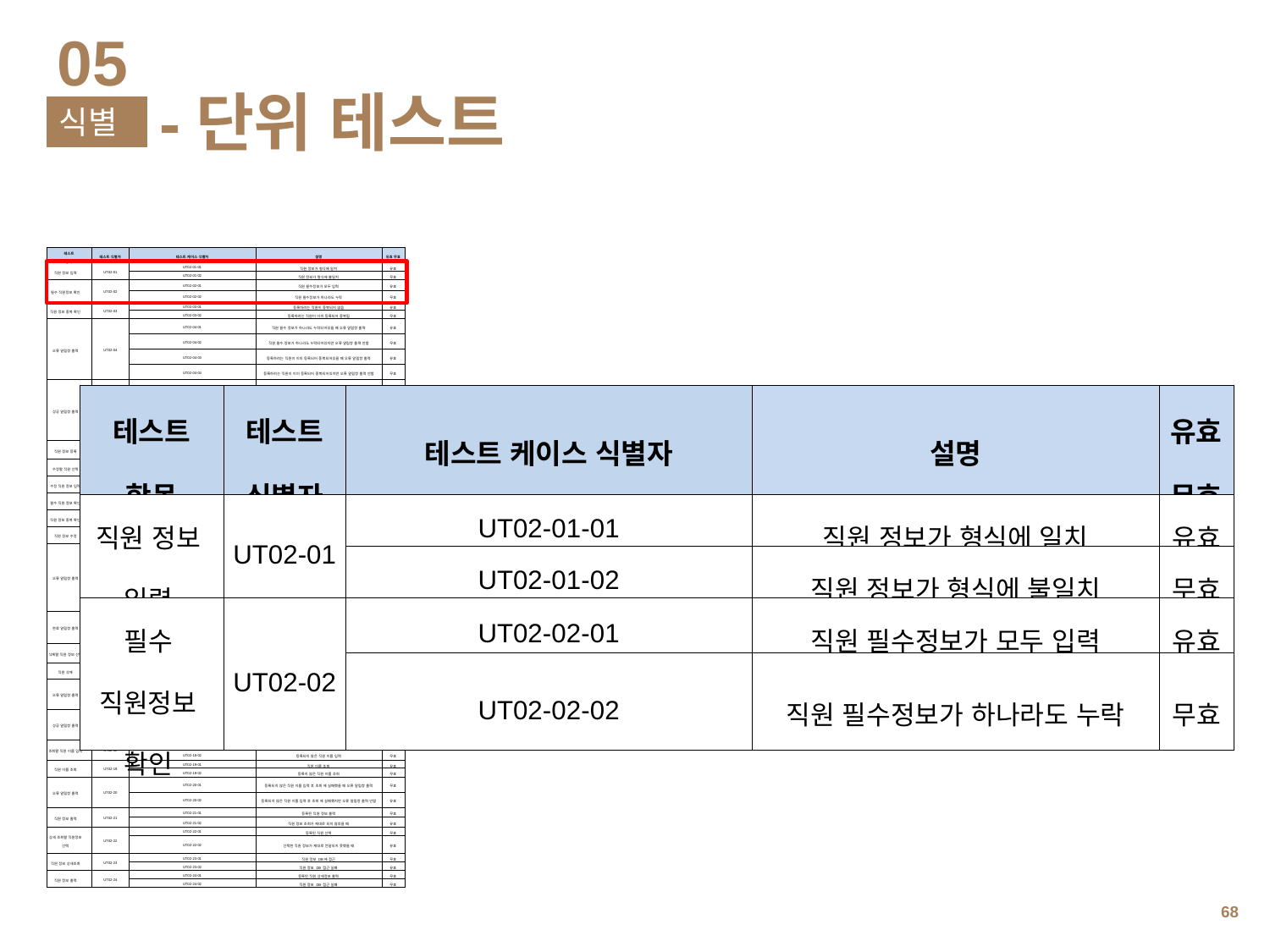

05
-단위 테스트
식별
| 테스트 항목 | 테스트 식별자 | 테스트 케이스 식별자 | 설명 | 유효 무효 |
| --- | --- | --- | --- | --- |
| 직원 정보 입력 | UT02-01 | UT02-01-01 | 직원 정보가 형식에 일치 | 유효 |
|  |  | UT02-01-02 | 직원 정보가 형식에 불일치 | 무효 |
| 필수 직원정보 확인 | UT02-02 | UT02-02-01 | 직원 필수정보가 모두 입력 | 유효 |
|  |  | UT02-02-02 | 직원 필수정보가 하나라도 누락 | 무효 |
| 직원 정보 중복 확인 | UT02-03 | UT02-03-01 | 등록하려는 직원이 중복되지 않음 | 유효 |
|  |  | UT02-03-02 | 등록하려는 직원이 이미 등록되어 중복됨 | 무효 |
| 오류 알림창 출력 | UT02-04 | UT02-04-01 | 직원 필수 정보가 하나라도 누락되어있을 때 오류 알림창 출력 | 유효 |
|  |  | UT02-04-02 | 직원 필수 정보가 하나라도 누락되어있지만 오류 알림창 출력 안함 | 무효 |
|  |  | UT02-04-03 | 등록하려는 직원이 이미 등록되어 중복되어있을 때 오류 알림창 출력 | 유효 |
|  |  | UT02-04-04 | 등록하려는 직원이 이미 등록되어 중복되어있지만 오류 알림창 출력 안함 | 무효 |
| 성공 알림창 출력 | UT02-05 | UT02-05-01 | 직원 필수 정보가 모두 입력되어있을 때 성공 알림창 출력 | 유효 |
|  |  | UT02-05-02 | 직원 필수 정보가 모두 입력되어있을 때 성공 알림창 출력 안함 | 무효 |
|  |  | UT02-05-03 | 등록하려는 직원이 중복되지 않을 때 성공 알림창 출력 | 유효 |
|  |  | UT02-05-04 | 등록하려는 직원이 중복되지 않았지만 성공 알림창 출력안함 | 무효 |
| 직원 정보 등록 | UT02-06 | UT02-06-01 | 직원 정보를 DB에 저장 | 유효 |
|  |  | UT02-06-02 | 직원 정보를 DB에 저장 실패 | 무효 |
| 수정할 직원 선택 | UT02-07 | UT02-07-01 | 수정할 직원 선택 | 유효 |
|  |  | UT02-07-02 | 수정할 직원 미선택 | 무효 |
| 수정 직원 정보 입력 | UT02-08 | UT02-08-01 | 수정할 직원 정보가 형식에 일치 | 유효 |
|  |  | UT02-08-02 | 수정할 직원 정보가 형식에 불일치 | 무효 |
| 필수 직원 정보 확인 | UT02-09 | UT02-09-01 | 직원 필수정보가 모두 입력 | 유효 |
|  |  | UT02-09-02 | 직원 필수정보가 하나라도 누락 | 무효 |
| 직원 정보 중복 확인 | UT02-10 | UT02-10-01 | 등록하려는 직원이 중복되지 않음 | 유효 |
|  |  | UT02-10-02 | 등록하려는 직원이 이미 등록되어 중복됨 | 무효 |
| 직원 정보 수정 | UT02-11 | UT02-11-01 | 수정한 직원 정보를 DB에 저장 | 유효 |
|  |  | UT02-11-02 | 수정한 직원 정보를 DB에 저장 실패 | 무효 |
| 오류 알림창 출력 | UT02-12 | UT02-12-01 | 직원 필수 정보가 하나라도 누락되었을 때 오류 알림창 출력 | 유효 |
|  |  | UT02-12-02 | 직원 필수 정보가 하나라도 누락되었지만 오류 알림창 출력 안함 | 무효 |
|  |  | UT02-12-03 | 등록하려는 직원이 이미 등록되어 중복되었을 때 오류 알림창 출력 | 유효 |
|  |  | UT02-12-04 | 등록하려는 직원이 이미 등록되어 중복되었지만 오류 알림창 출력 안함 | 무효 |
| 완료 알림창 출력 | UT02-13 | UT02-13-01 | 직원 필수 정보가 모두 입력 | 유효 |
|  |  | UT02-13-02 | 직원 필수 정보가 하나라도 누락 | 무효 |
|  |  | UT02-13-03 | 등록하려는 직원이 중복되지 않음 | 유효 |
|  |  | UT02-13-04 | 등록하려는 직원이 이미 등록되어 중복됨 | 무효 |
| 삭제할 직원 정보 선택 | UT02-14 | UT02-14-01 | 삭제할 직원 선택 | 유효 |
|  |  | UT02-14-02 | 삭제할 직원 미선택 | 무효 |
| 직원 삭제 | UT02-15 | UT02-15-01 | 직원 삭제 날짜를 해당 DB에 저장 | 유효 |
|  |  | UT02-15-02 | 직원 삭제 날짜 해당 DB에 저장 실패 | 무효 |
| 오류 알림창 출력 | UT02-16 | UT02-16-01 | 직원 삭제 날짜를 해당 DB에 저장에 실패했을 때 오류 알림창 출력 | 유효 |
|  |  | UT02-16-02 | 직원 삭제 날짜를 해당 DB에 저장에 실패했지만 오류 알림창 출력 안함 | 무효 |
| 성공 알림창 출력 | UT02-17 | UT02-17-01 | 직원 삭제 날짜를 해당 DB에 저장에 성공했을 때 성공 알림창 출력 | 유효 |
|  |  | UT02-17-02 | 직원 삭제 날짜를 해당 DB에 저장에 성공했지만 성공 알림창 출력 안함 | 무효 |
| 조회할 직원 이름 입력 | UT02-18 | UT02-18-01 | 등록된 직원 이름 입력 | 유효 |
|  |  | UT02-18-02 | 등록되지 않은 직원 이름 입력 | 무효 |
| 직원 이름 조회 | UT02-19 | UT02-19-01 | 직원 이름 조회 | 유효 |
|  |  | UT02-19-02 | 등록지 않은 직원 이름 조회 | 무효 |
| 오류 알림창 출력 | UT02-20 | UT02-20-01 | 등록되지 않은 직원 이름 입력 후 조회 에 실패했을 때 오류 알림창 출력 | 무효 |
|  |  | UT02-20-02 | 등록되지 않은 직원 이름 입력 후 조회 에 실패했지만 오류 알림창 출력 안함 | 유효 |
| 직원 정보 출력 | UT02-21 | UT02-21-01 | 등록된 직원 정보 출력 | 무효 |
|  |  | UT02-21-02 | 직원 정보 조회가 제대로 되지 않았을 때 | 유효 |
| 상세 조회할 직원정보 선택 | UT02-22 | UT02-22-01 | 등록된 직원 선택 | 무효 |
|  |  | UT02-22-02 | 선택한 직원 정보가 제대로 전달되지 못했을 때 | 유효 |
| 직원 정보 상세조회 | UT02-23 | UT02-23-01 | 직원 정보 DB에 접근 | 무효 |
|  |  | UT02-23-02 | 직원 정보 DB 접근 실패 | 유효 |
| 직원 정보 출력 | UT02-24 | UT02-24-01 | 등록된 직원 상세정보 출력 | 무효 |
|  |  | UT02-24-02 | 직원 정보 DB 접근 실패 | 무효 |

| 테스트 항목 | 테스트 식별자 | 테스트 케이스 식별자 | 설명 | 유효 무효 |
| --- | --- | --- | --- | --- |
| 직원 정보 입력 | UT02-01 | UT02-01-01 | 직원 정보가 형식에 일치 | 유효 |
|  |  | UT02-01-02 | 직원 정보가 형식에 불일치 | 무효 |
| 필수 직원정보 확인 | UT02-02 | UT02-02-01 | 직원 필수정보가 모두 입력 | 유효 |
|  |  | UT02-02-02 | 직원 필수정보가 하나라도 누락 | 무효 |

68